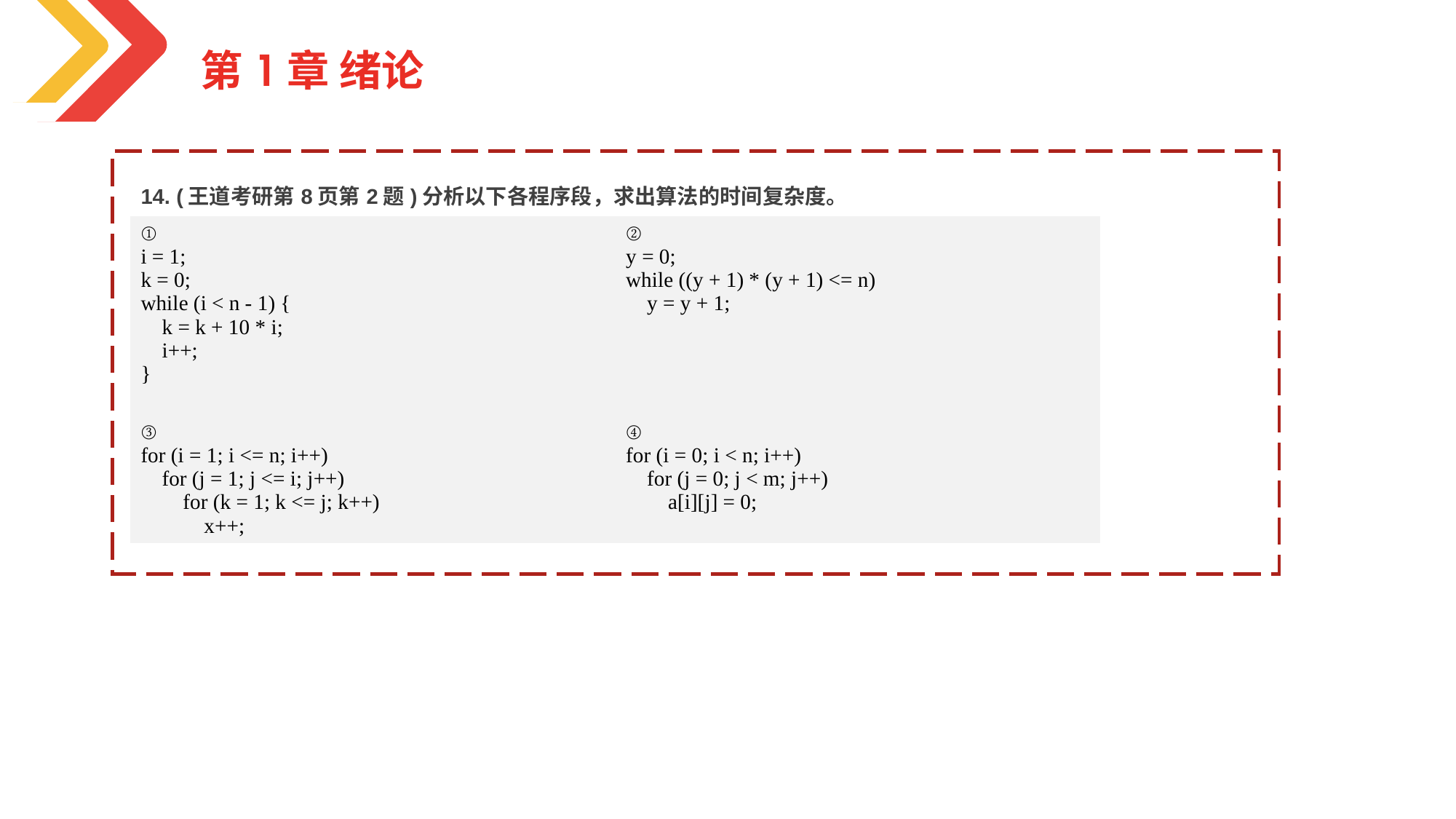

第1章 绪论

| 14. (王道考研第8页第2题)分析以下各程序段，求出算法的时间复杂度。 |  |
| --- | --- |
| ① i = 1; k = 0; while (i < n - 1) { k = k + 10 \* i; i++; } | ② y = 0; while ((y + 1) \* (y + 1) <= n) y = y + 1; |
| ③ for (i = 1; i <= n; i++)     for (j = 1; j <= i; j++)         for (k = 1; k <= j; k++)             x++; | ④ for (i = 0; i < n; i++)     for (j = 0; j < m; j++)         a[i][j] = 0; |